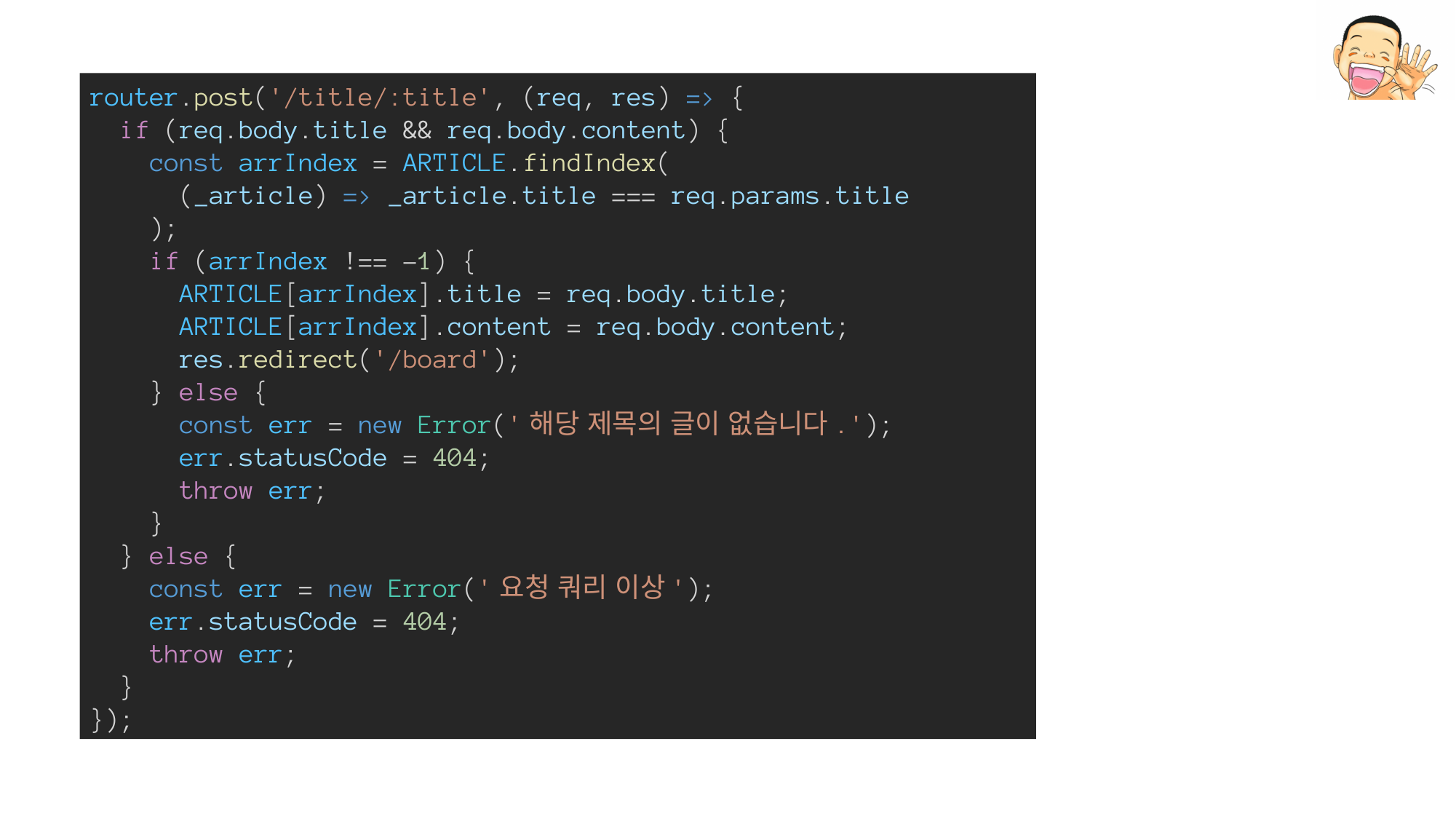

router.post('/title/:title', (req, res) => {
  if (req.body.title && req.body.content) {
    const arrIndex = ARTICLE.findIndex(
      (_article) => _article.title === req.params.title
    );
    if (arrIndex !== -1) {
      ARTICLE[arrIndex].title = req.body.title;
      ARTICLE[arrIndex].content = req.body.content;
      res.redirect('/board');
    } else {
      const err = new Error('해당 제목의 글이 없습니다.');
      err.statusCode = 404;
      throw err;
    }
  } else {
    const err = new Error('요청 쿼리 이상');
    err.statusCode = 404;
    throw err;
  }
});